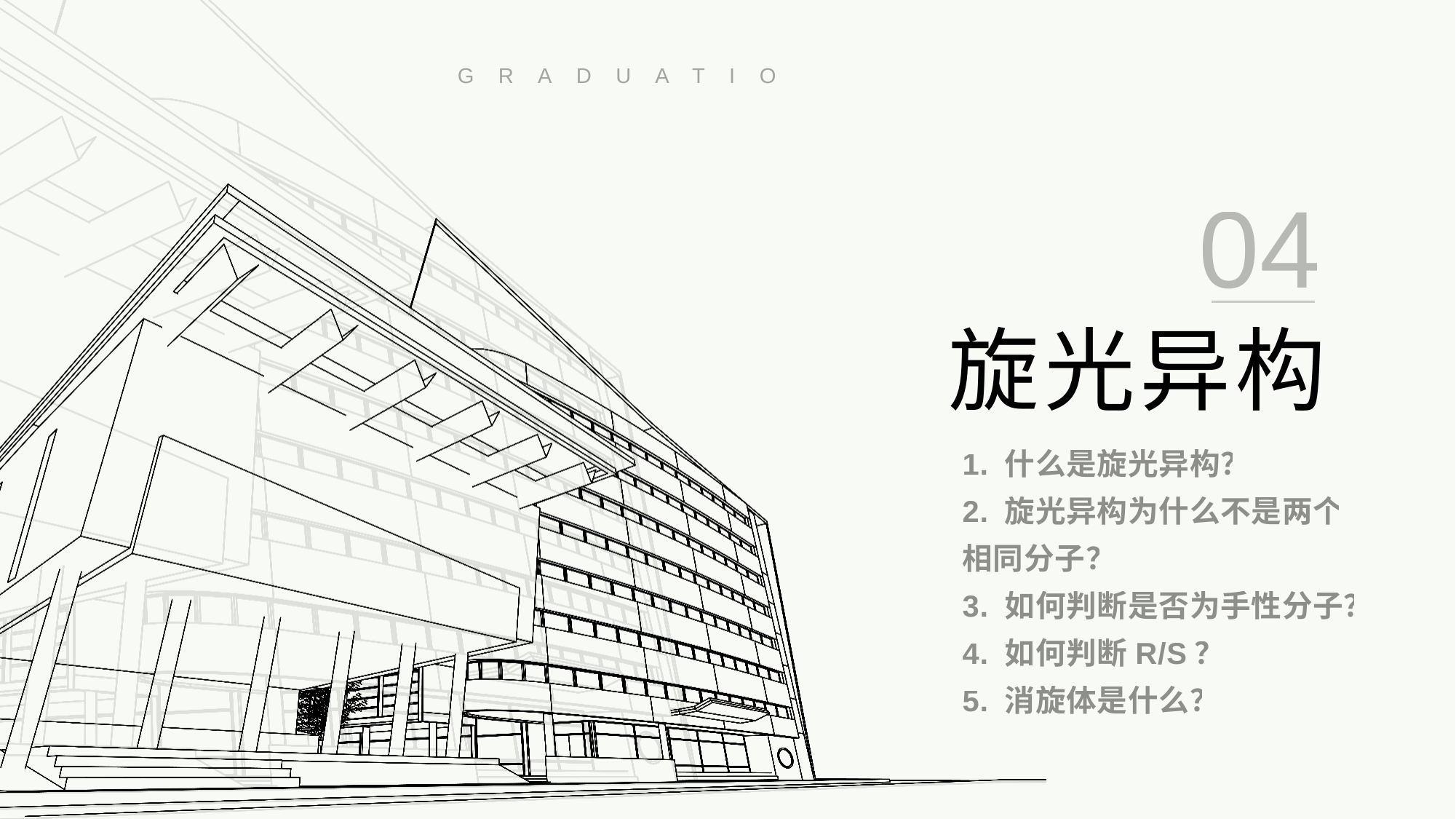

GRADUATION THESIS DEFENSES
04
旋光异构
1. 什么是旋光异构？
2. 旋光异构为什么不是两个相同分子？
3. 如何判断是否为手性分子？
4. 如何判断R/S？
5. 消旋体是什么？